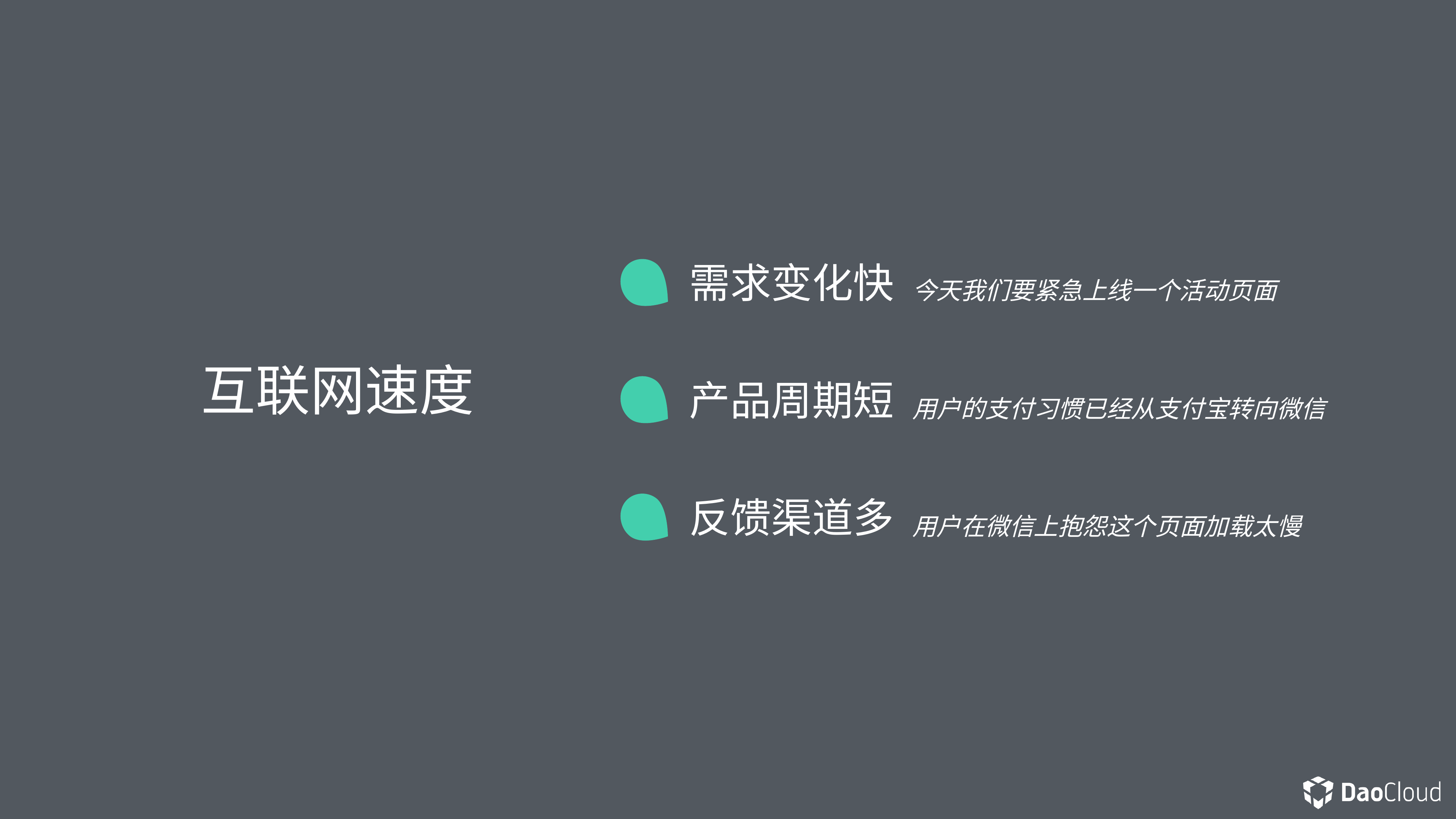

需求变化快
今天我们要紧急上线一个活动页面
互联网速度

产品周期短
用户的支付习惯已经从支付宝转向微信

反馈渠道多
用户在微信上抱怨这个页面加载太慢